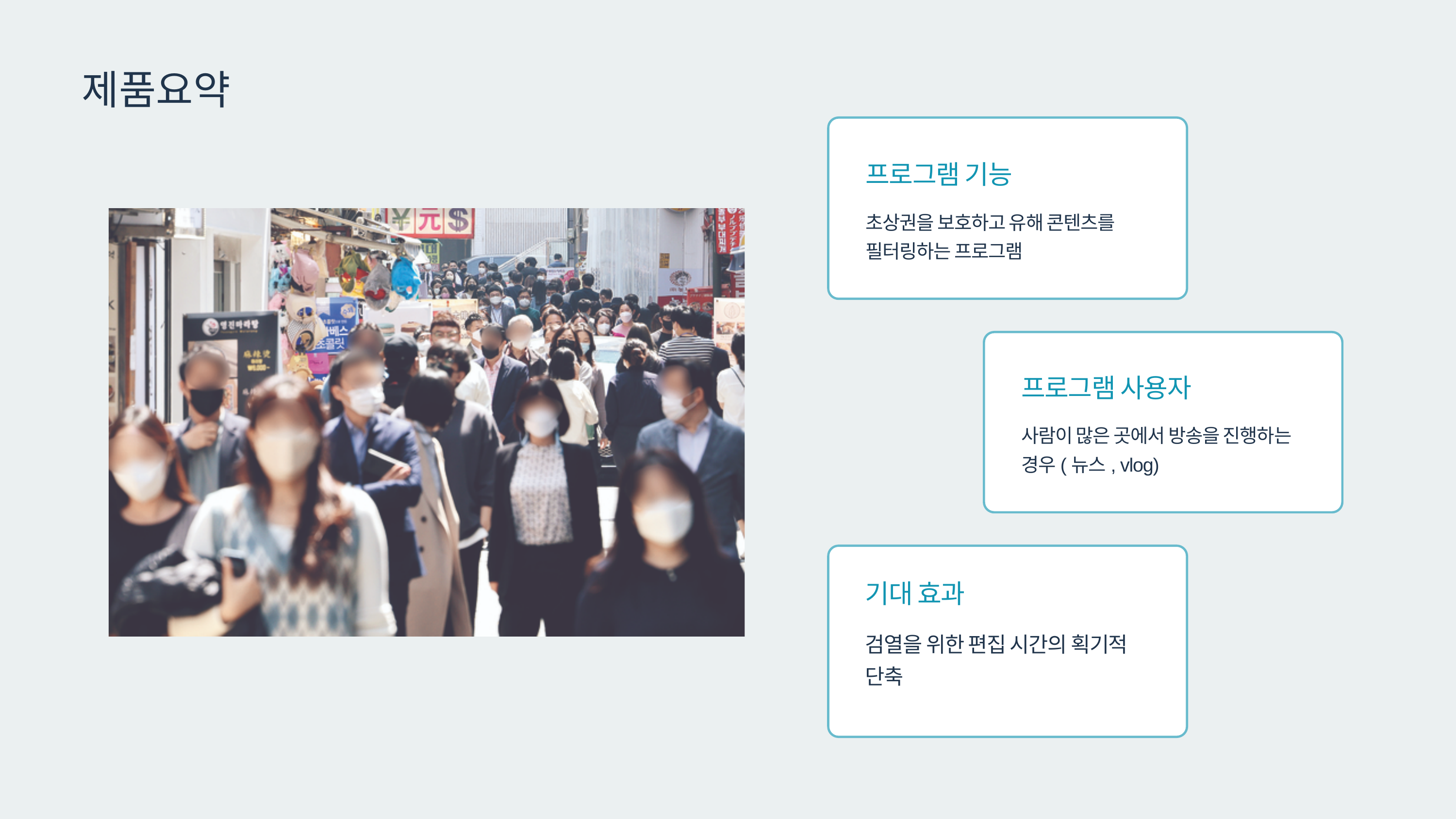

제품요약

프로그램 기능
초상권을 보호하고 유해 콘텐츠를 필터링하는 프로그램

프로그램 사용자
사람이 많은 곳에서 방송을 진행하는 경우(뉴스, vlog)

기대 효과
검열을 위한 편집 시간의 획기적 단축